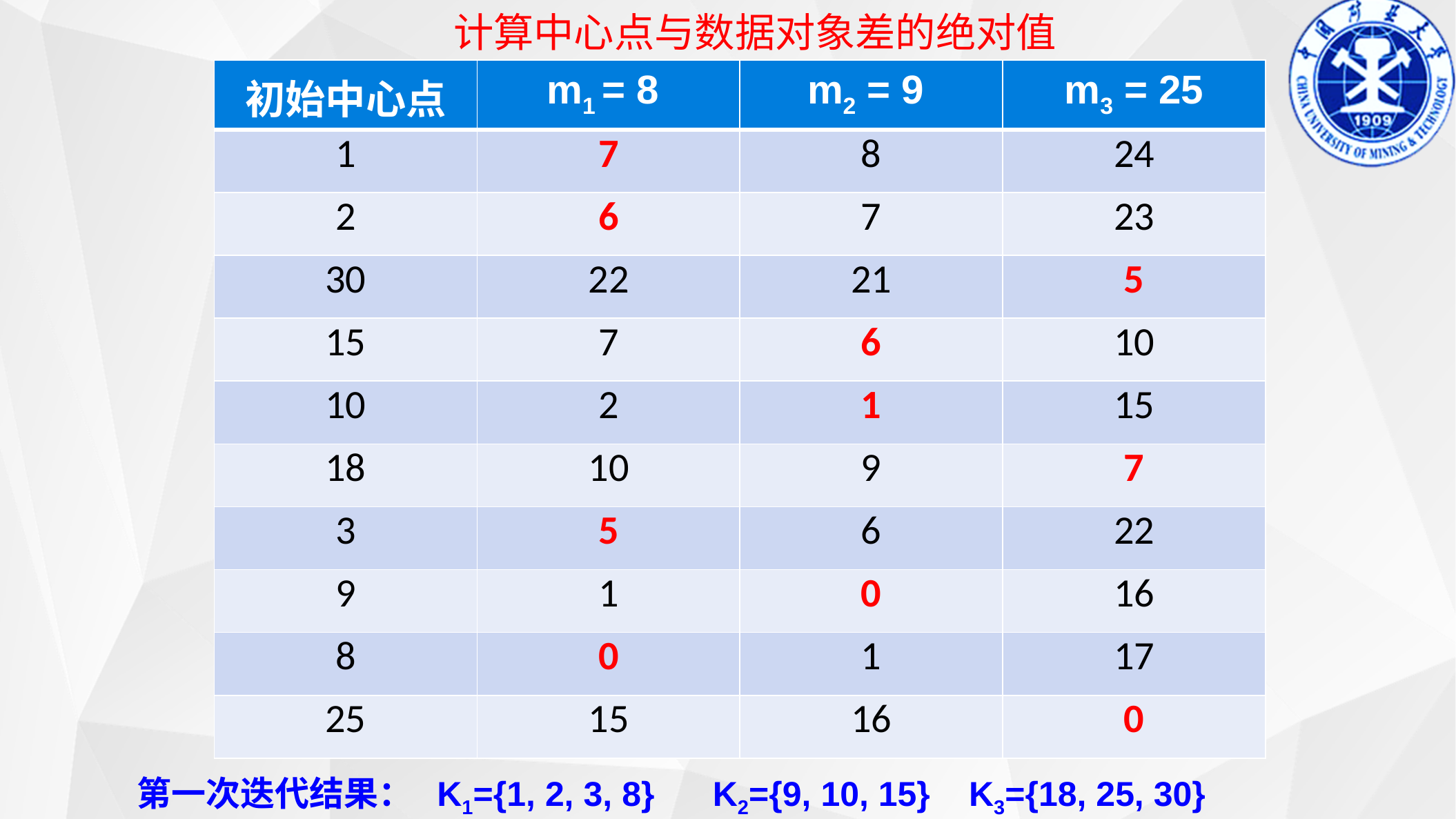

计算中心点与数据对象差的绝对值
| 初始中心点 | m1 = 8 | m2 = 9 | m3 = 25 |
| --- | --- | --- | --- |
| 1 | 7 | 8 | 24 |
| 2 | 6 | 7 | 23 |
| 30 | 22 | 21 | 5 |
| 15 | 7 | 6 | 10 |
| 10 | 2 | 1 | 15 |
| 18 | 10 | 9 | 7 |
| 3 | 5 | 6 | 22 |
| 9 | 1 | 0 | 16 |
| 8 | 0 | 1 | 17 |
| 25 | 15 | 16 | 0 |
第一次迭代结果：  K1={1, 2, 3, 8}      K2={9, 10, 15}    K3={18, 25, 30}